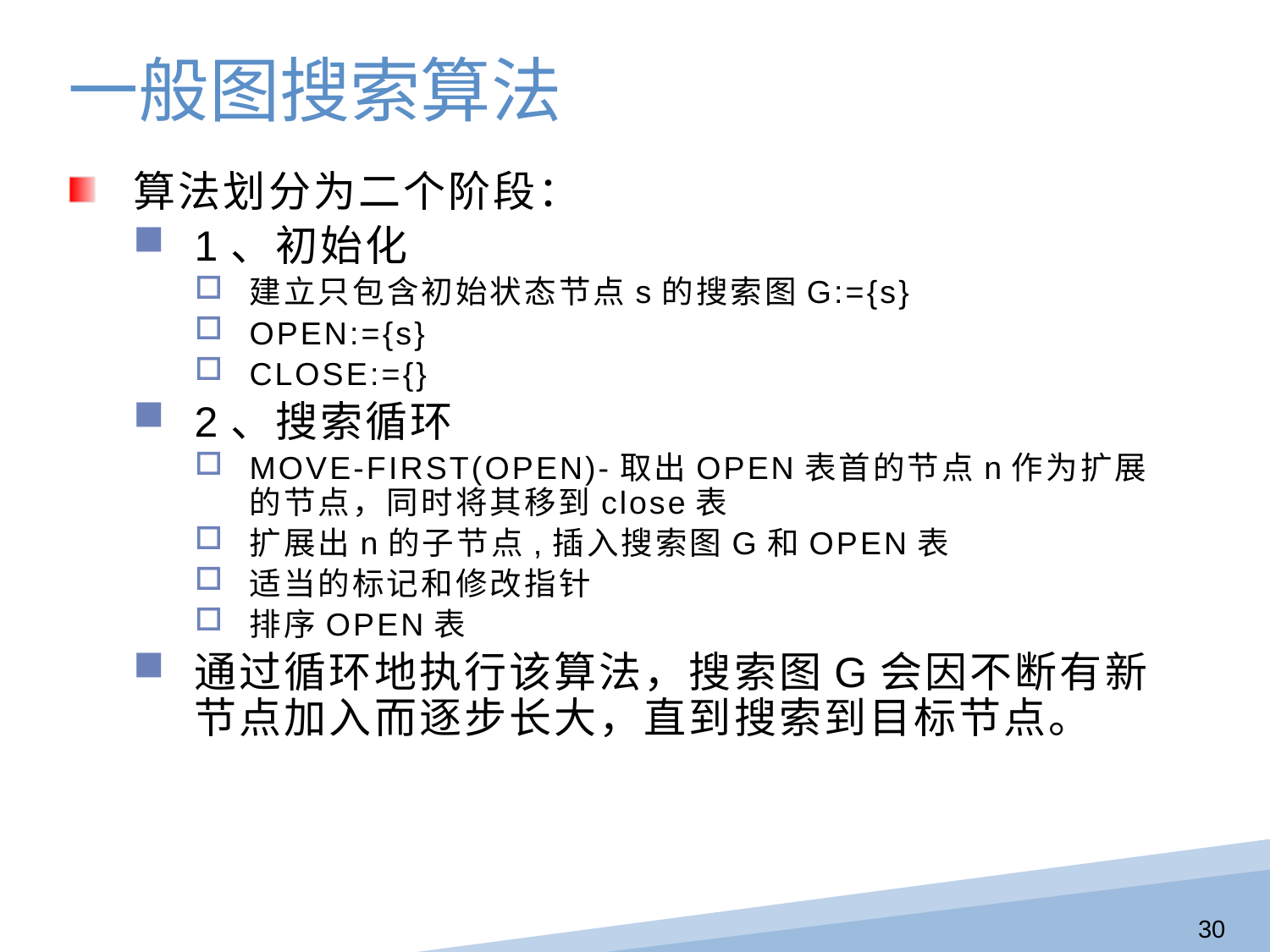

一般图搜索算法
算法划分为二个阶段：
1、初始化
建立只包含初始状态节点s的搜索图G:={s}
OPEN:={s}
CLOSE:={}
2、搜索循环
MOVE-FIRST(OPEN)-取出OPEN表首的节点n作为扩展的节点，同时将其移到close表
扩展出n的子节点,插入搜索图G和OPEN表
适当的标记和修改指针
排序OPEN表
通过循环地执行该算法，搜索图G会因不断有新节点加入而逐步长大，直到搜索到目标节点。

30